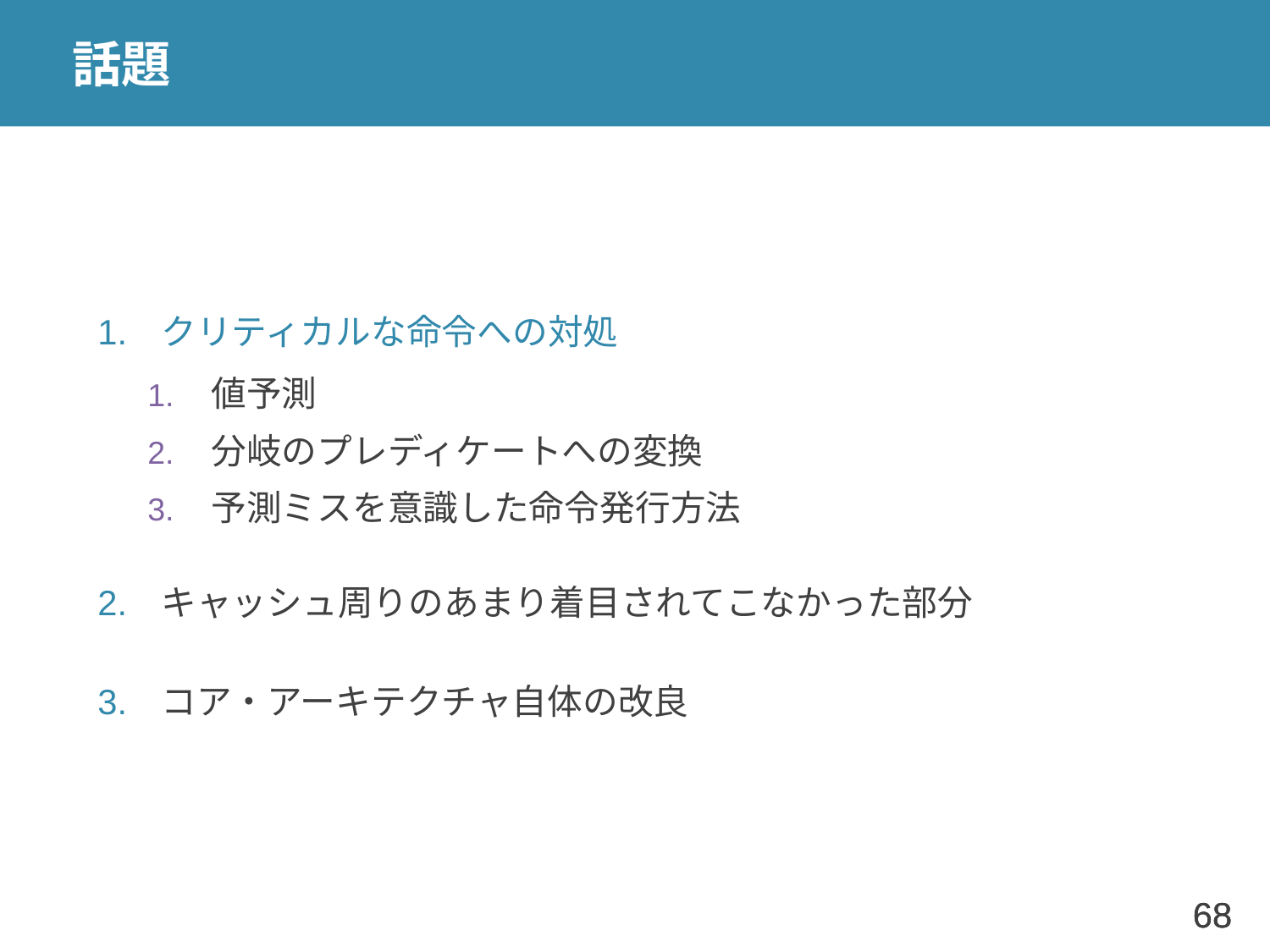

# 話題
クリティカルな命令への対処
値予測
分岐のプレディケートへの変換
予測ミスを意識した命令発行方法
キャッシュ周りのあまり着目されてこなかった部分
コア・アーキテクチャ自体の改良